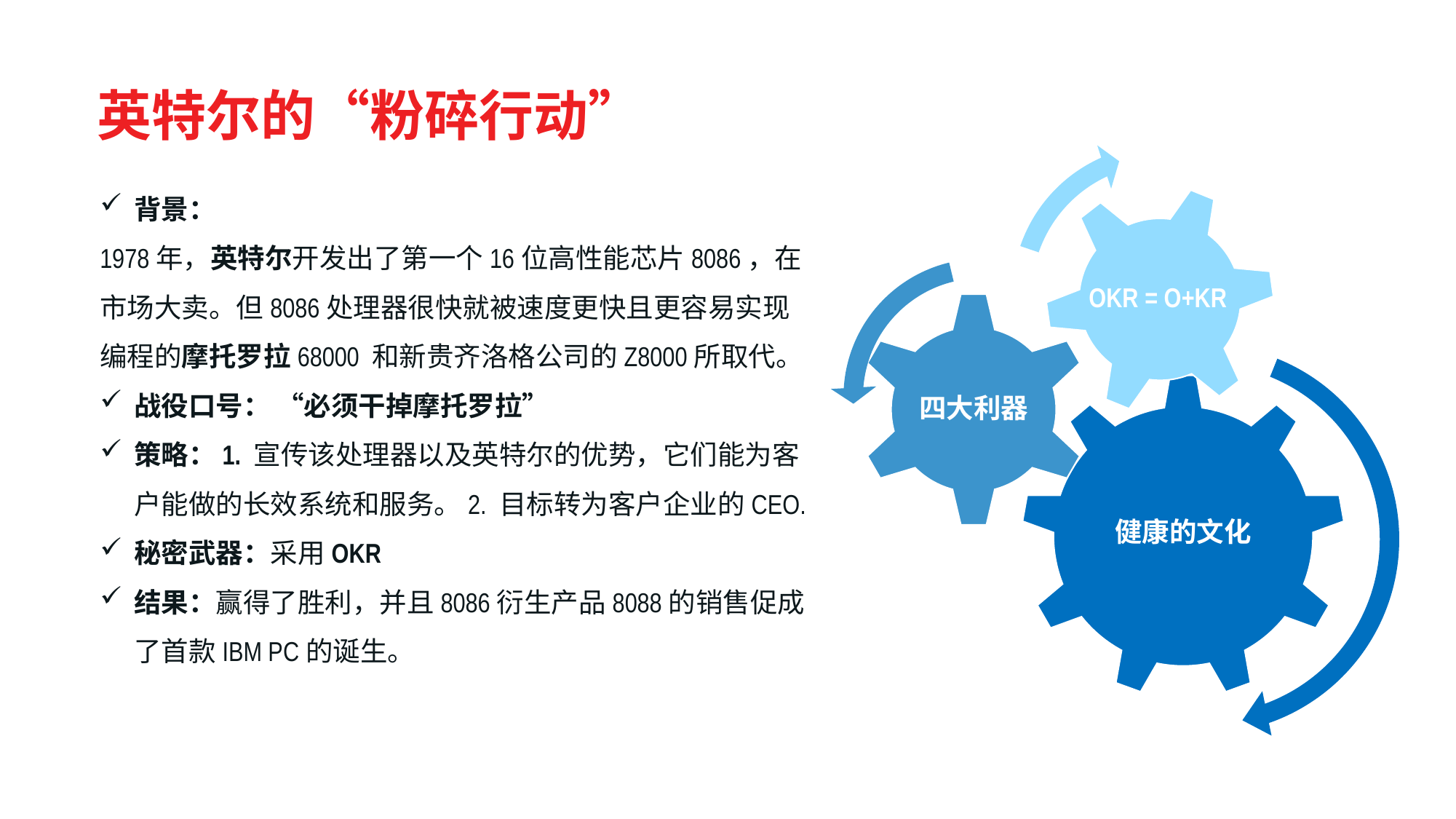

# 英特尔的“粉碎行动”

四大利器

健康的文化
背景：
1978年，英特尔开发出了第一个16位高性能芯片8086，在市场大卖。但8086处理器很快就被速度更快且更容易实现编程的摩托罗拉68000 和新贵齐洛格公司的Z8000所取代。
战役口号： “必须干掉摩托罗拉”
策略：1. 宣传该处理器以及英特尔的优势，它们能为客户能做的长效系统和服务。2. 目标转为客户企业的CEO.
秘密武器：采用OKR
结果：赢得了胜利，并且8086衍生产品8088的销售促成了首款IBM PC的诞生。

OKR = O+KR